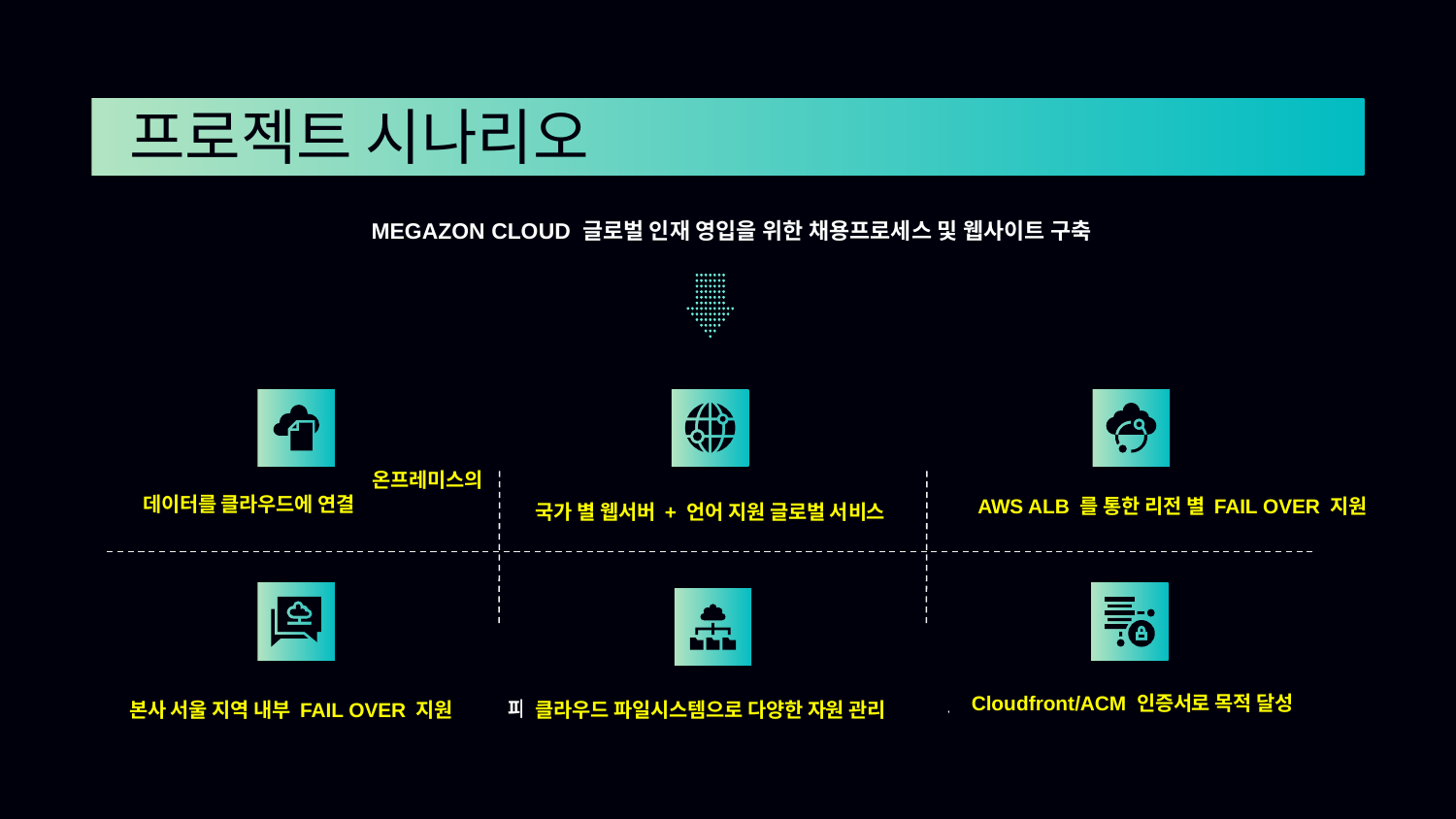

# 프로젝트 시나리오

                                              MEGAZON CLOUD 글로벌 인재 영입을 위한 채용프로세스 및 웹사이트 구축

                                            온프레미스의 데이터를 클라우드에 연결

                                            온프레미스 내부 주요데이터 존재
                        AWS ALB 를 통한 리전 별 FAIL OVER 지원
                        한국 태풍으로 한국 리전 블랙아웃

전 세계 국가별 채용 시스템 구축 필요
국가 별 웹서버 + 언어 지원 글로벌 서비스

Cloudfront/ACM 인증서로 목적 달성
                                    한국 내부 지원자 역대 최다 발생

본사 서울 지역 내부 FAIL OVER 지원
                       파일 및 사진으로 효율적인 웹사이트 구축필요
                  사용자 편의와 보안 고려한 웹사이트 필요
클라우드 파일시스템으로 다양한 자원 관리